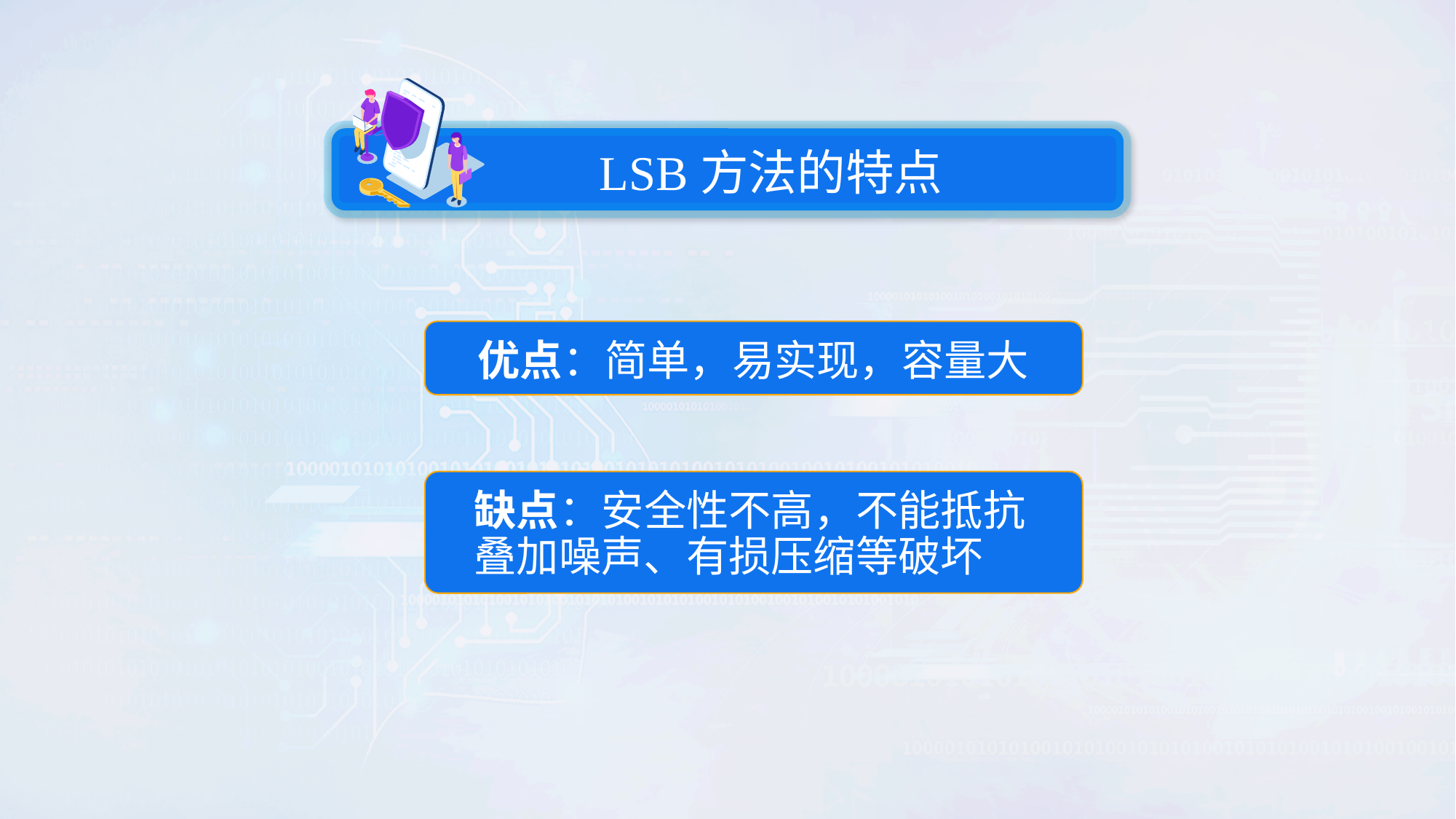

LSB方法的特点

优点：简单，易实现，容量大

缺点：安全性不高，不能抵抗叠加噪声、有损压缩等破坏